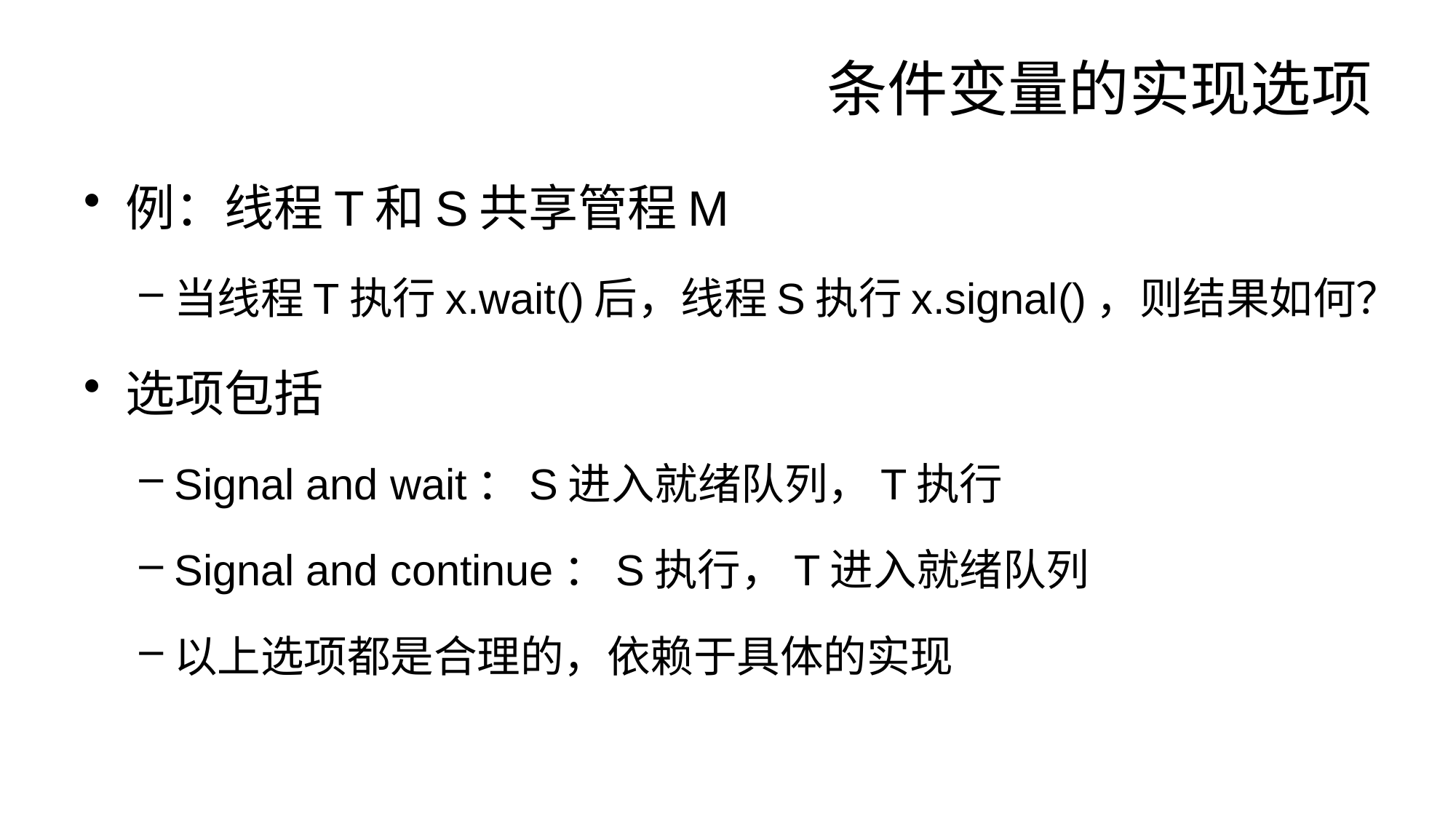

# 条件变量的实现选项
例：线程T和S共享管程M
当线程T执行x.wait()后，线程S执行x.signal()，则结果如何？
选项包括
Signal and wait：S进入就绪队列，T执行
Signal and continue：S执行，T进入就绪队列
以上选项都是合理的，依赖于具体的实现